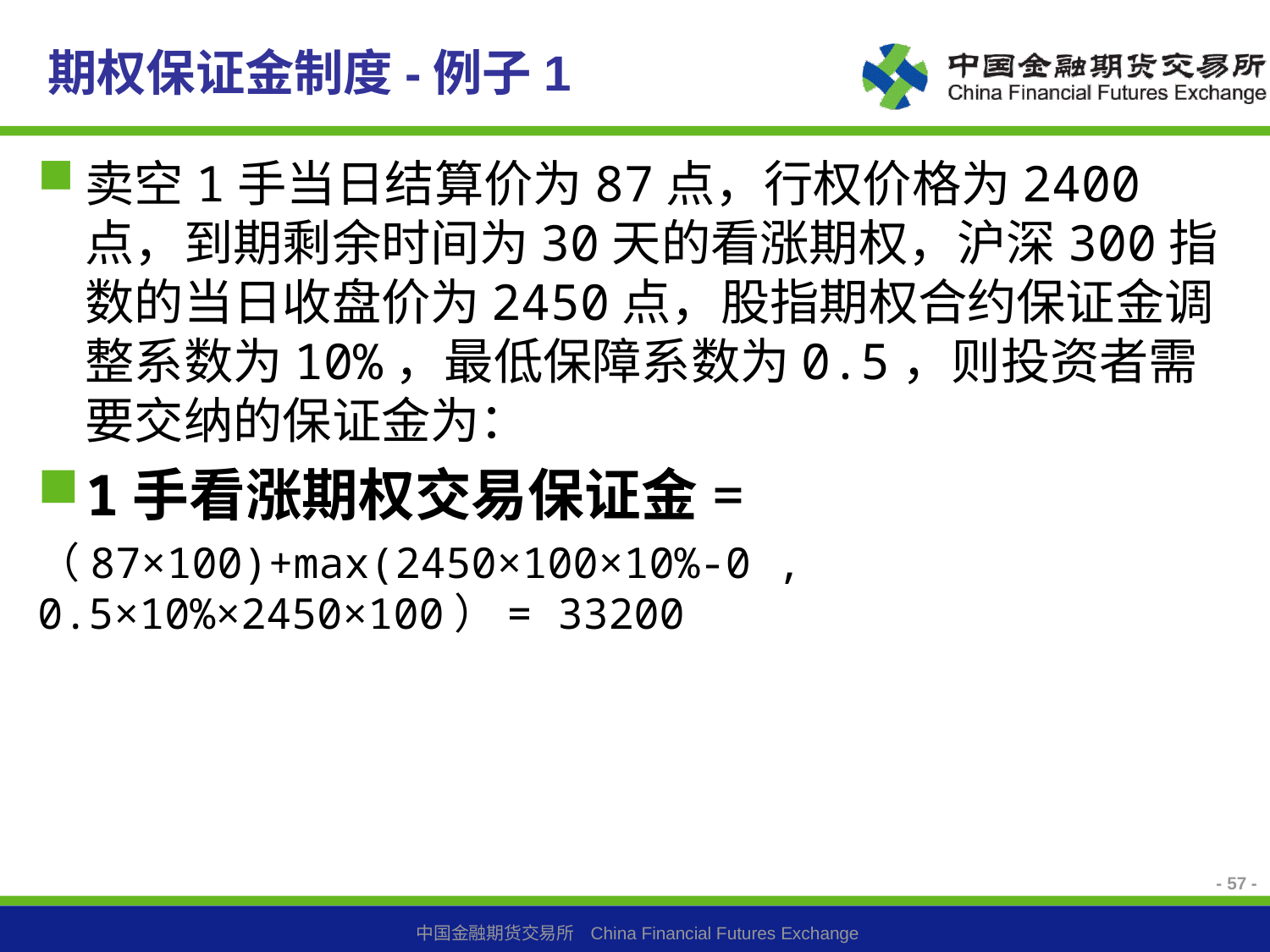

# 期权保证金制度-例子1
卖空1手当日结算价为87点，行权价格为2400点，到期剩余时间为30天的看涨期权，沪深300指数的当日收盘价为2450点，股指期权合约保证金调整系数为10%，最低保障系数为0.5，则投资者需要交纳的保证金为：
1手看涨期权交易保证金=
（87×100)+max(2450×100×10%-0 , 0.5×10%×2450×100）= 33200
- 57 -